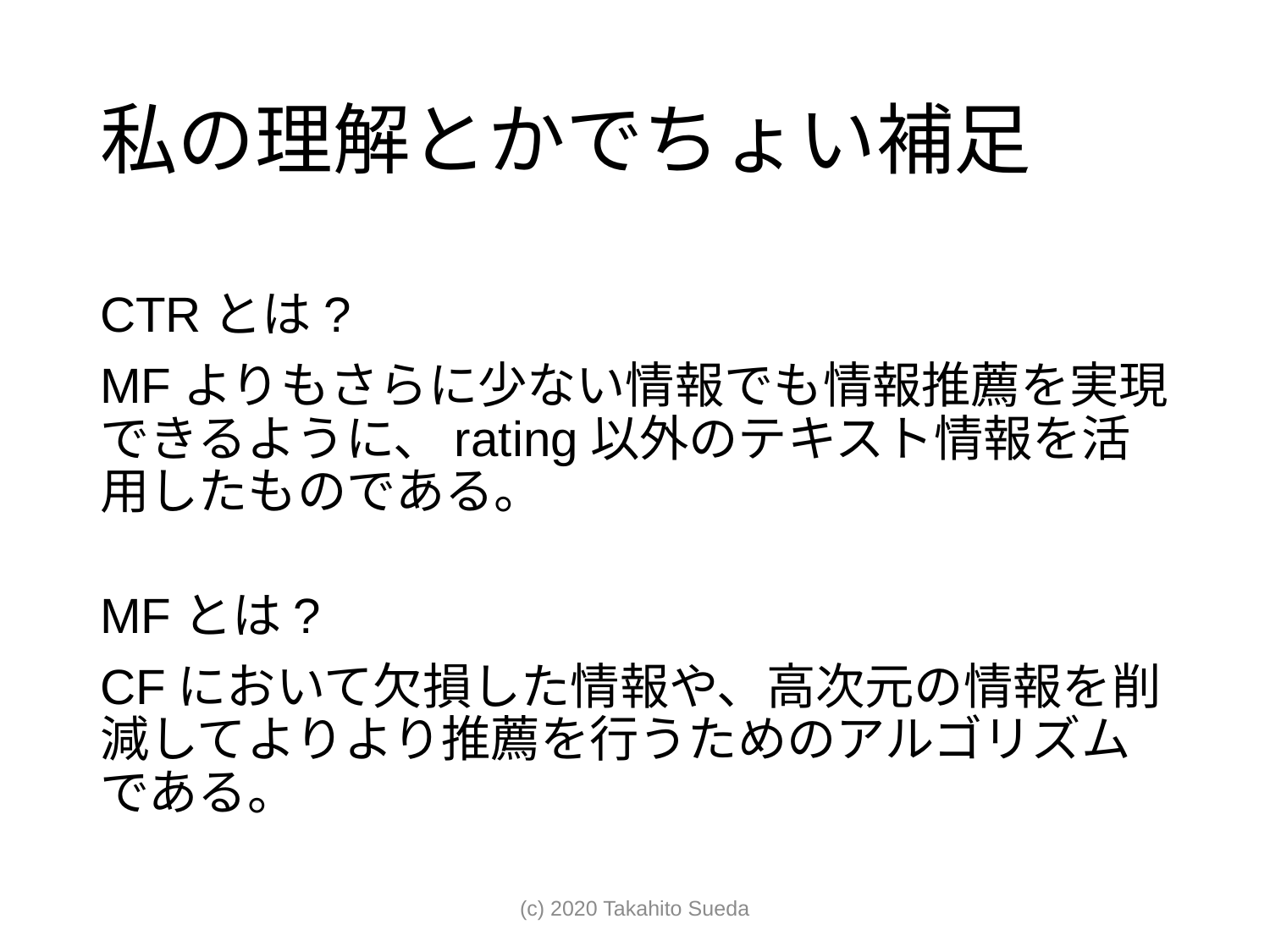

# 私の理解とかでちょい補足
CTRとは?
MFよりもさらに少ない情報でも情報推薦を実現できるように、rating以外のテキスト情報を活用したものである。
MFとは?
CFにおいて欠損した情報や、高次元の情報を削減してよりより推薦を行うためのアルゴリズムである。
(c) 2020 Takahito Sueda